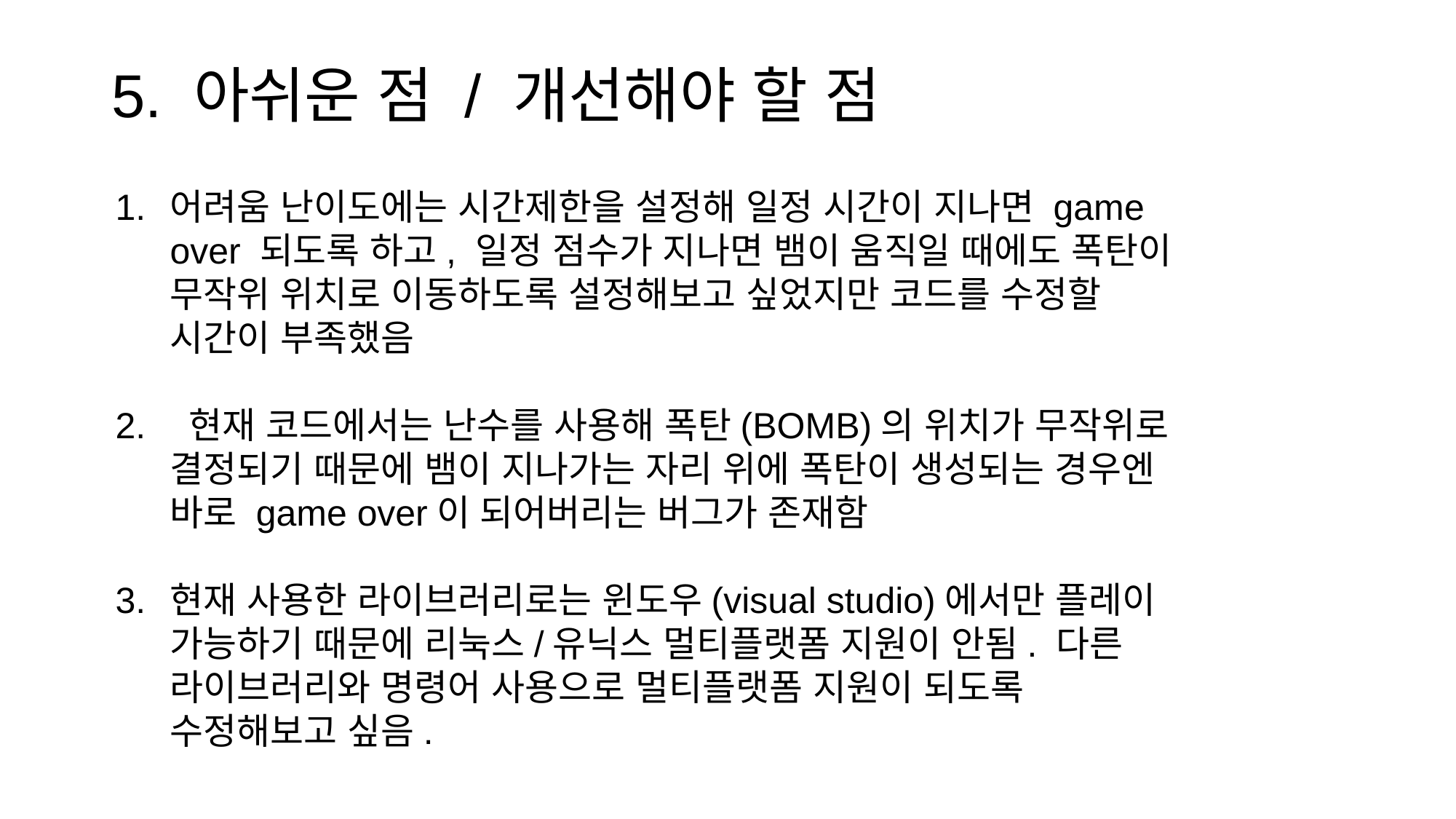

5. 아쉬운 점 / 개선해야 할 점
어려움 난이도에는 시간제한을 설정해 일정 시간이 지나면 game over 되도록 하고, 일정 점수가 지나면 뱀이 움직일 때에도 폭탄이 무작위 위치로 이동하도록 설정해보고 싶었지만 코드를 수정할 시간이 부족했음

 현재 코드에서는 난수를 사용해 폭탄(BOMB)의 위치가 무작위로 결정되기 때문에 뱀이 지나가는 자리 위에 폭탄이 생성되는 경우엔 바로 game over이 되어버리는 버그가 존재함

현재 사용한 라이브러리로는 윈도우(visual studio)에서만 플레이 가능하기 때문에 리눅스/유닉스 멀티플랫폼 지원이 안됨. 다른 라이브러리와 명령어 사용으로 멀티플랫폼 지원이 되도록 수정해보고 싶음.